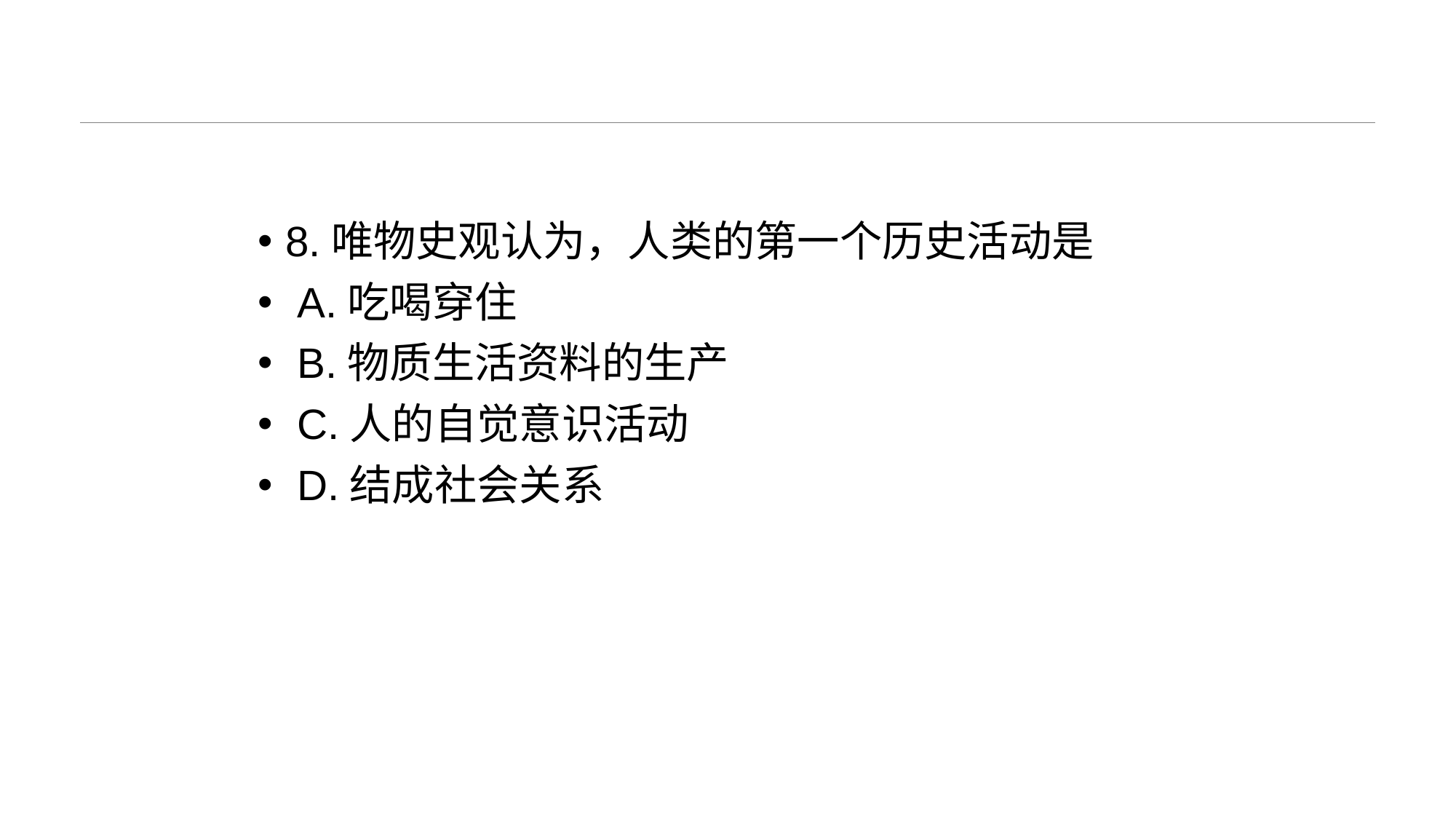

#
8.唯物史观认为，人类的第一个历史活动是
 A.吃喝穿住
 B.物质生活资料的生产
 C.人的自觉意识活动
 D.结成社会关系